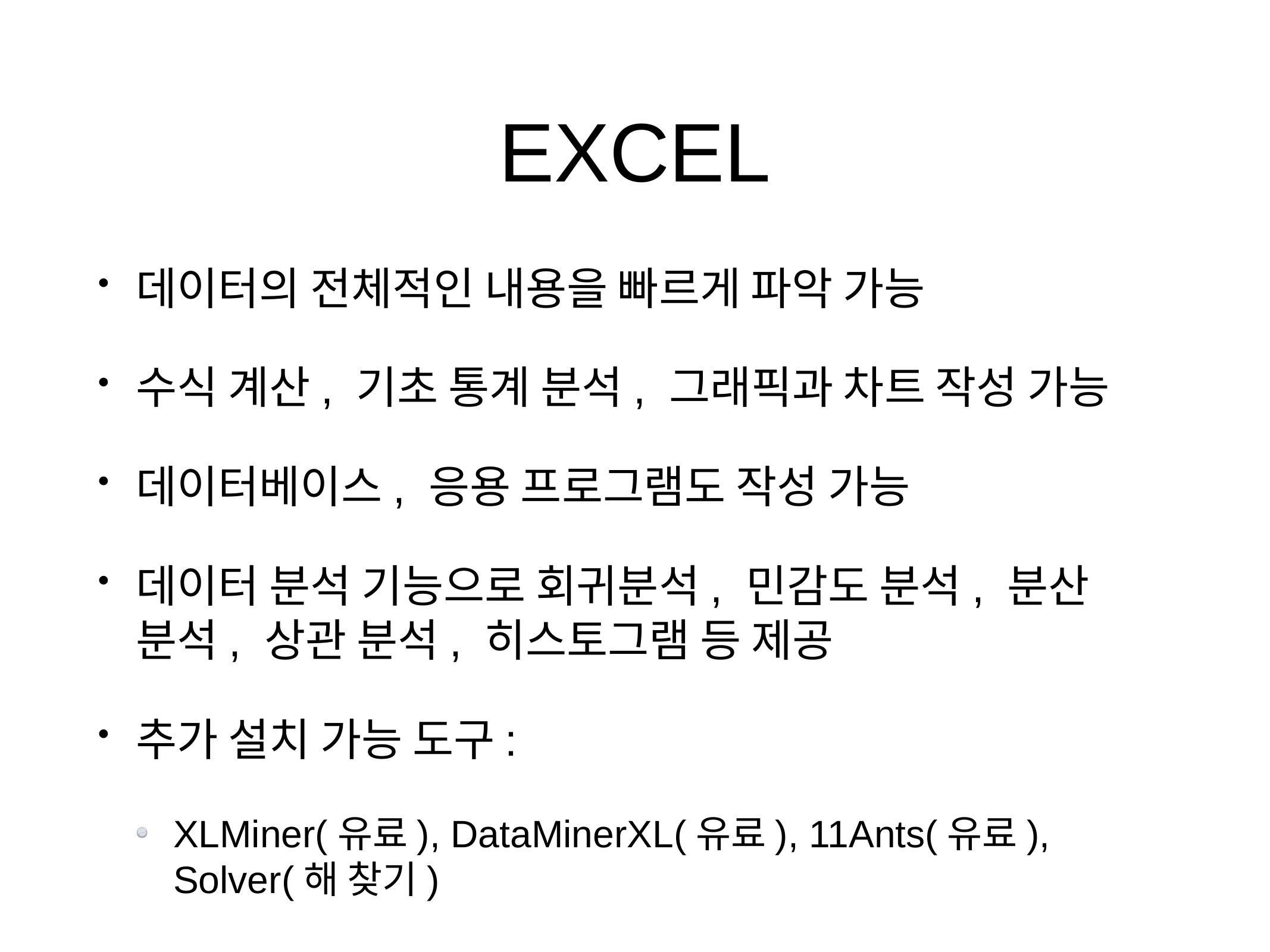

# EXCEL
데이터의 전체적인 내용을 빠르게 파악 가능
수식 계산, 기초 통계 분석, 그래픽과 차트 작성 가능
데이터베이스, 응용 프로그램도 작성 가능
데이터 분석 기능으로 회귀분석, 민감도 분석, 분산 분석, 상관 분석, 히스토그램 등 제공
추가 설치 가능 도구:
XLMiner(유료), DataMinerXL(유료), 11Ants(유료), Solver(해 찾기)
92